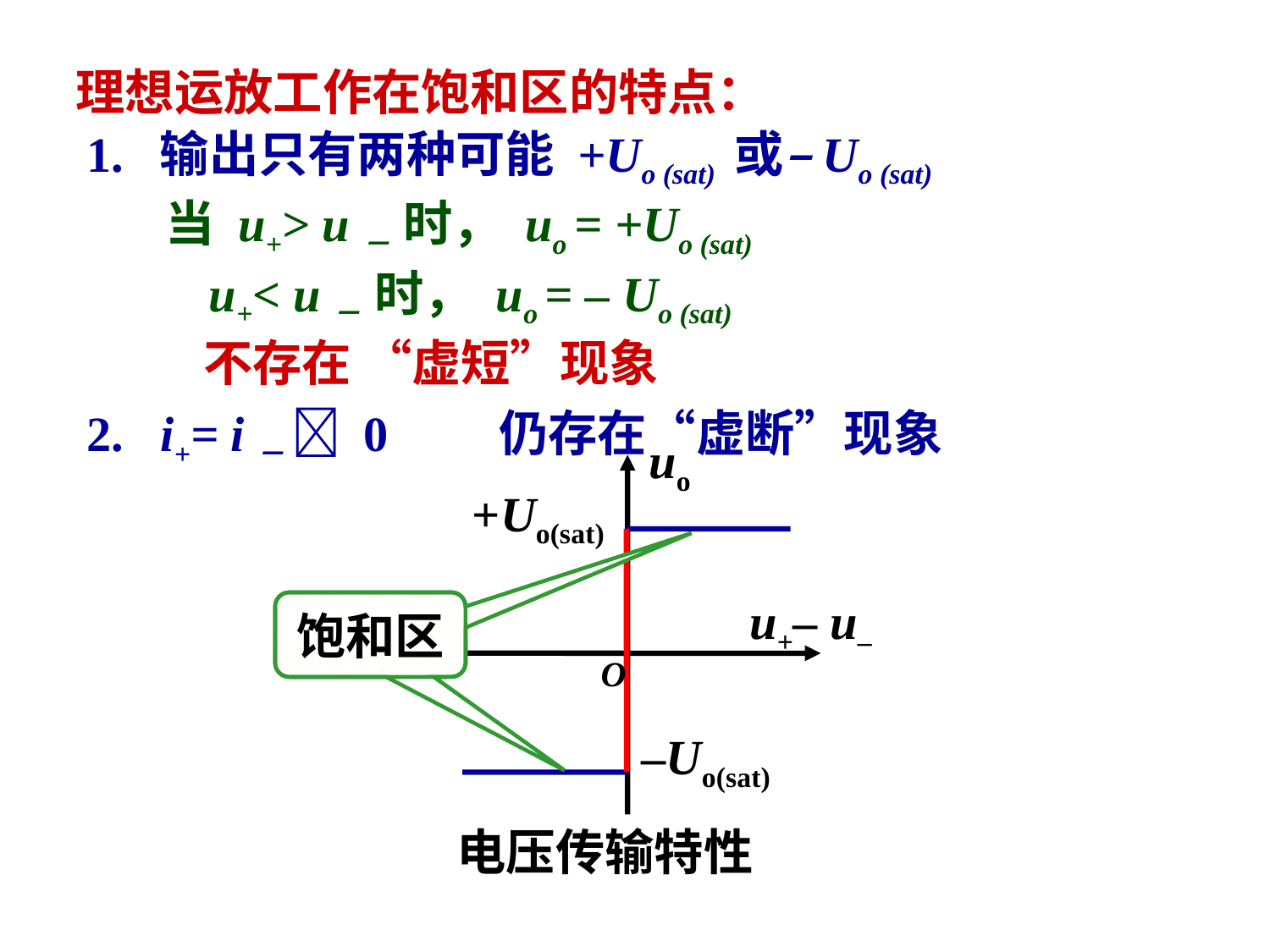

理想运放工作在饱和区的特点：
1.  输出只有两种可能 +Uo (sat) 或–Uo (sat)
      当 u+> u－  时， uo = +Uo (sat)
                 u+< u－  时， uo = – Uo (sat)
                不存在 “虚短”现象
2.   i+= i－ ≈ 0        仍存在“虚断”现象
uo

+Uo(sat)

    u+– u–

饱和区
O

–Uo(sat)
电压传输特性